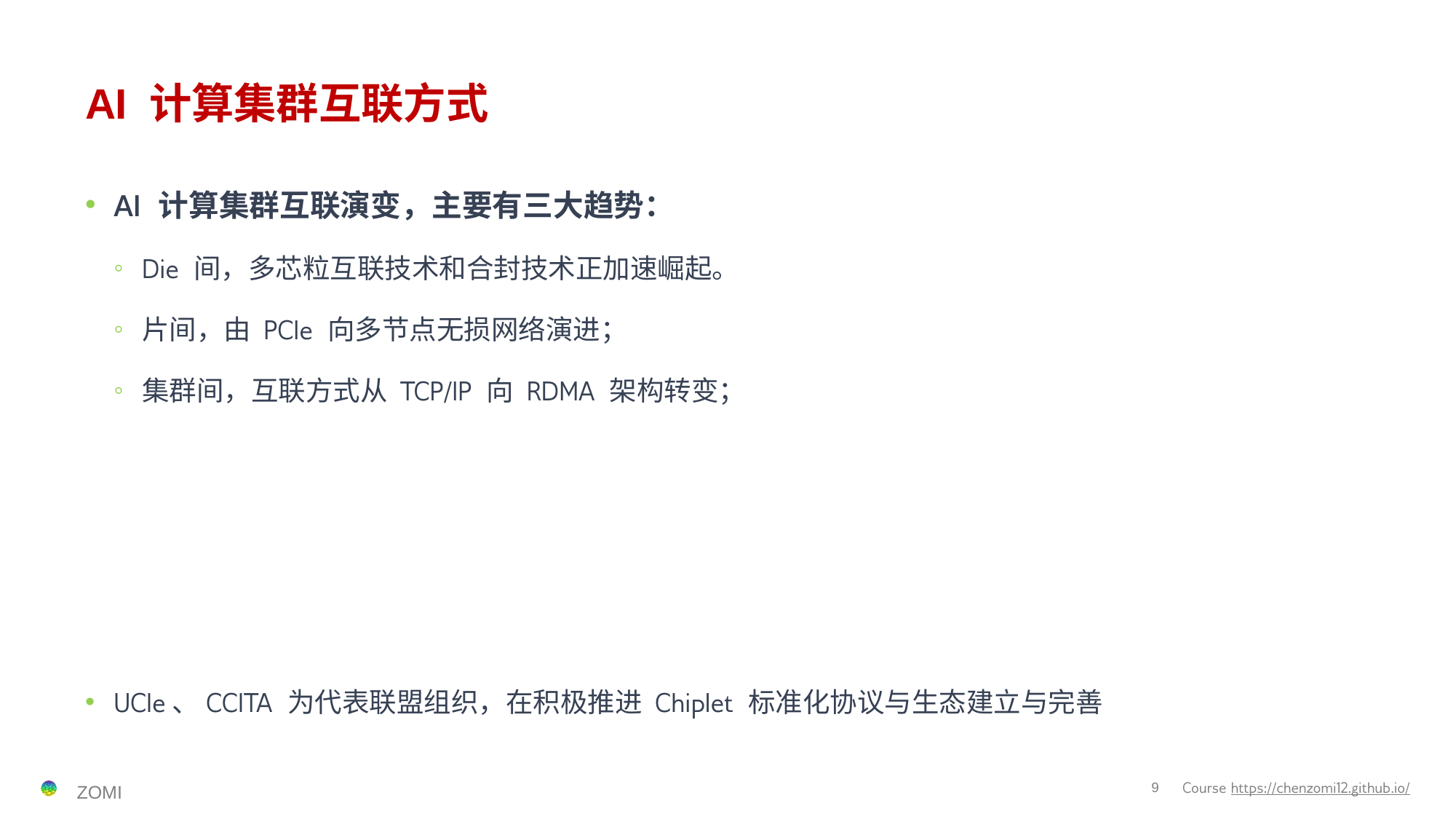

# AI 计算集群互联方式
AI 计算集群互联演变，主要有三大趋势：
Die 间，多芯粒互联技术和合封技术正加速崛起。
片间，由 PCIe 向多节点无损网络演进；
集群间，互联方式从 TCP/IP 向 RDMA 架构转变；

UCIe、CCITA 为代表联盟组织，在积极推进 Chiplet 标准化协议与生态建立与完善